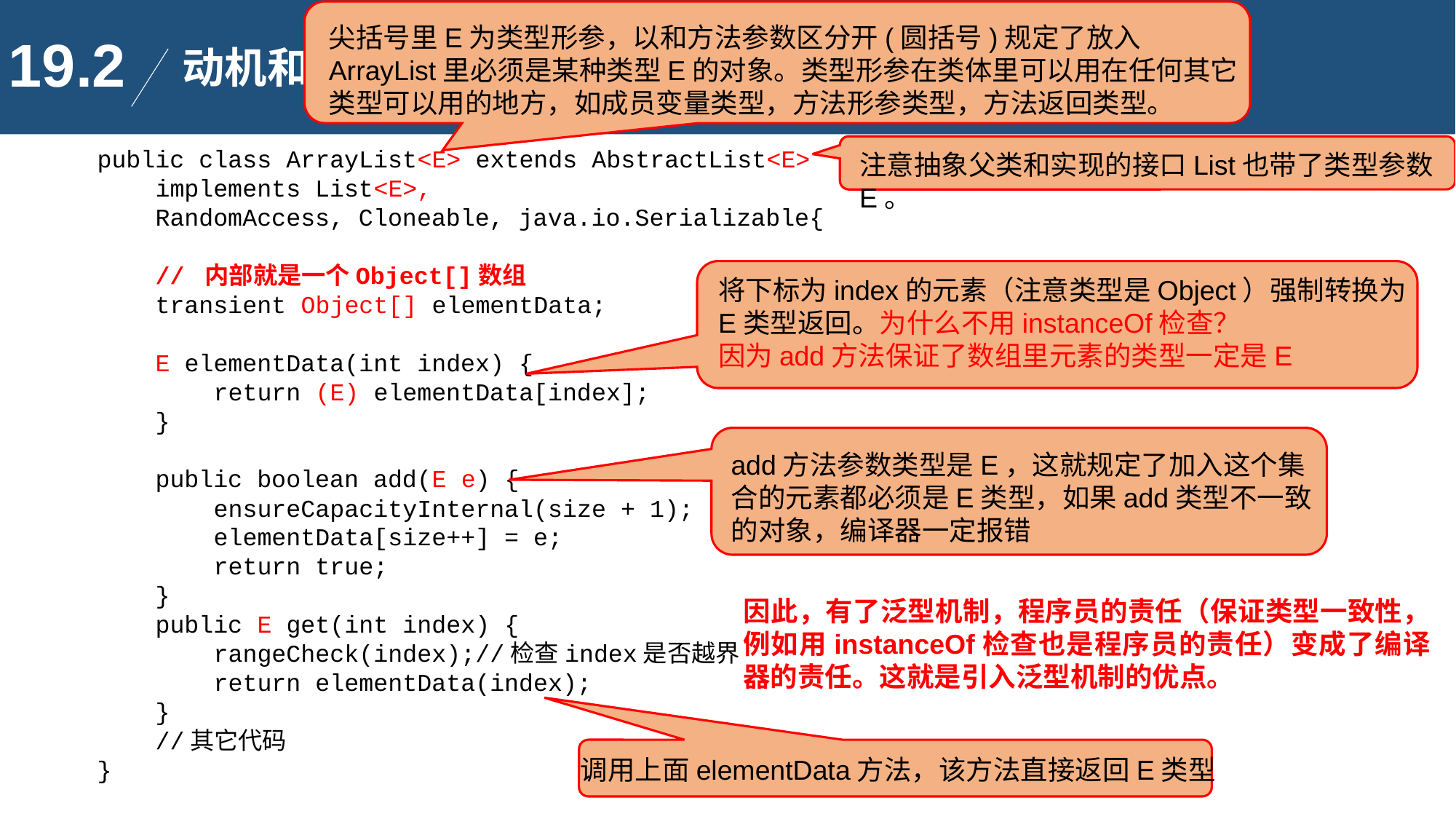

尖括号里E为类型形参，以和方法参数区分开(圆括号)规定了放入ArrayList里必须是某种类型E的对象。类型形参在类体里可以用在任何其它类型可以用的地方，如成员变量类型，方法形参类型，方法返回类型。
19.2
动机和优点

注意抽象父类和实现的接口List也带了类型参数E。
public class ArrayList<E> extends AbstractList<E>
    implements List<E>,
    RandomAccess, Cloneable, java.io.Serializable{

    // 内部就是一个Object[]数组
    transient Object[] elementData;

    E elementData(int index) {
        return (E) elementData[index];
    }

    public boolean add(E e) {
        ensureCapacityInternal(size + 1);
        elementData[size++] = e;
        return true;
    }
    public E get(int index) {
        rangeCheck(index);//检查index是否越界
        return elementData(index);
    }
    //其它代码
}

将下标为index的元素（注意类型是Object）强制转换为E类型返回。为什么不用instanceOf检查？
因为add方法保证了数组里元素的类型一定是E

add方法参数类型是E，这就规定了加入这个集合的元素都必须是E类型，如果add类型不一致的对象，编译器一定报错
因此，有了泛型机制，程序员的责任（保证类型一致性，例如用instanceOf检查也是程序员的责任）变成了编译器的责任。这就是引入泛型机制的优点。

调用上面elementData方法，该方法直接返回E类型